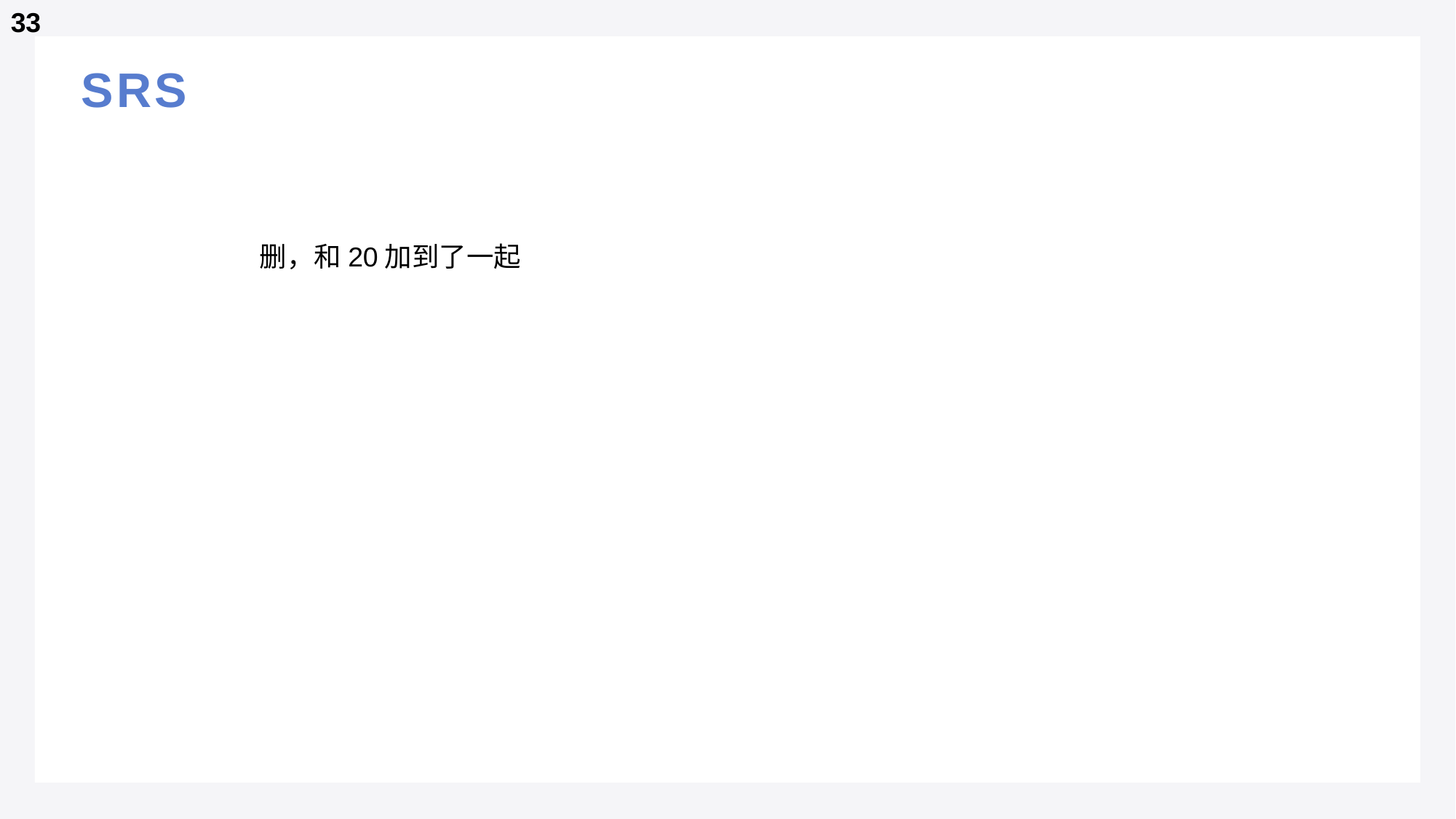

33
# SRS
权力
1.深入用户群体，用户沟通
2.协助、引导用户做出决策
3.作为开发组和用户之间的桥梁
删，和20加到了一起
权力
1.提出对项目功能的意见
2.提出对原型设计的意见
3.提出所需要的需求